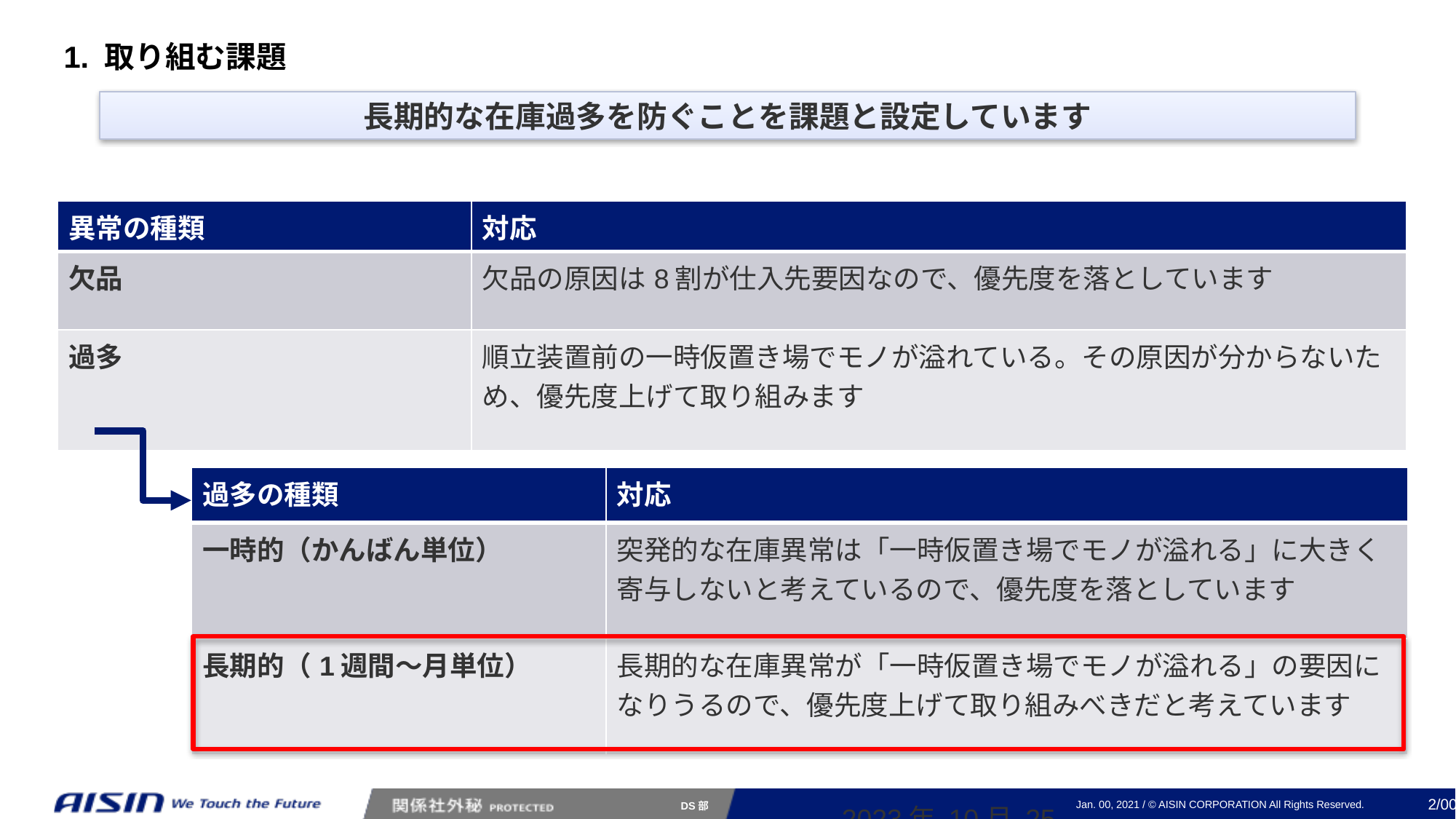

1. 取り組む課題

長期的な在庫過多を防ぐことを課題と設定しています
| 異常の種類 | 対応 |
| --- | --- |
| 欠品 | 欠品の原因は8割が仕入先要因なので、優先度を落としています |
| 過多 | 順立装置前の一時仮置き場でモノが溢れている。その原因が分からないため、優先度上げて取り組みます |
| 過多の種類 | 対応 |
| --- | --- |
| 一時的（かんばん単位） | 突発的な在庫異常は「一時仮置き場でモノが溢れる」に大きく寄与しないと考えているので、優先度を落としています |
| 長期的（1週間～月単位） | 長期的な在庫異常が「一時仮置き場でモノが溢れる」の要因になりうるので、優先度上げて取り組みべきだと考えています |

2023年 10月 25日